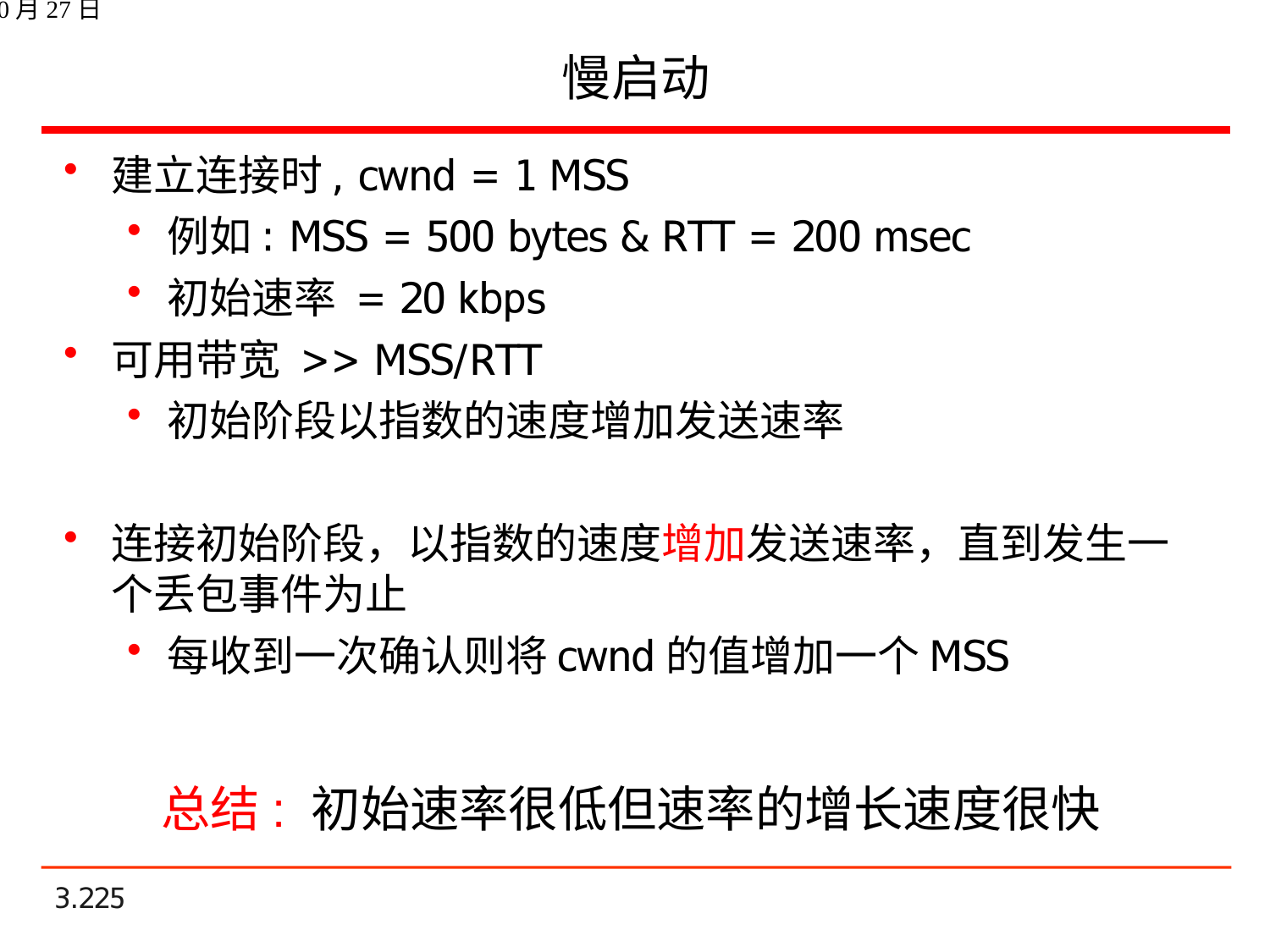

# 慢启动
建立连接时, cwnd = 1 MSS
例如: MSS = 500 bytes & RTT = 200 msec
初始速率 = 20 kbps
可用带宽 >> MSS/RTT
初始阶段以指数的速度增加发送速率

连接初始阶段，以指数的速度增加发送速率，直到发生一个丢包事件为止
每收到一次确认则将cwnd的值增加一个MSS
总结: 初始速率很低但速率的增长速度很快
2020年10月27日